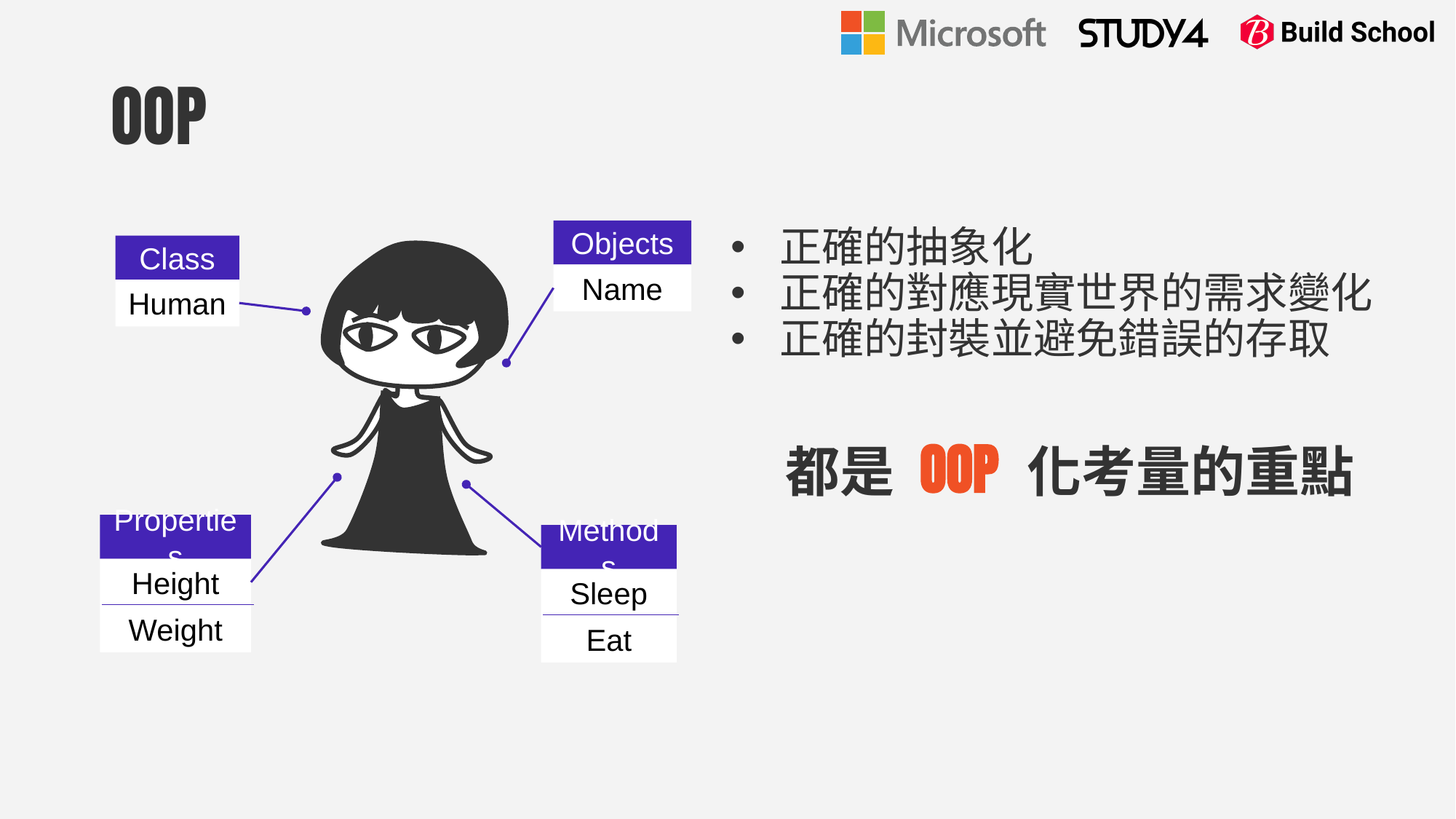

# OOP
正確的抽象化
正確的對應現實世界的需求變化
正確的封裝並避免錯誤的存取

　都是 OOP 化考量的重點
Objects
Name
Class
Human

Properties
Height
Weight
Methods
Sleep
Eat